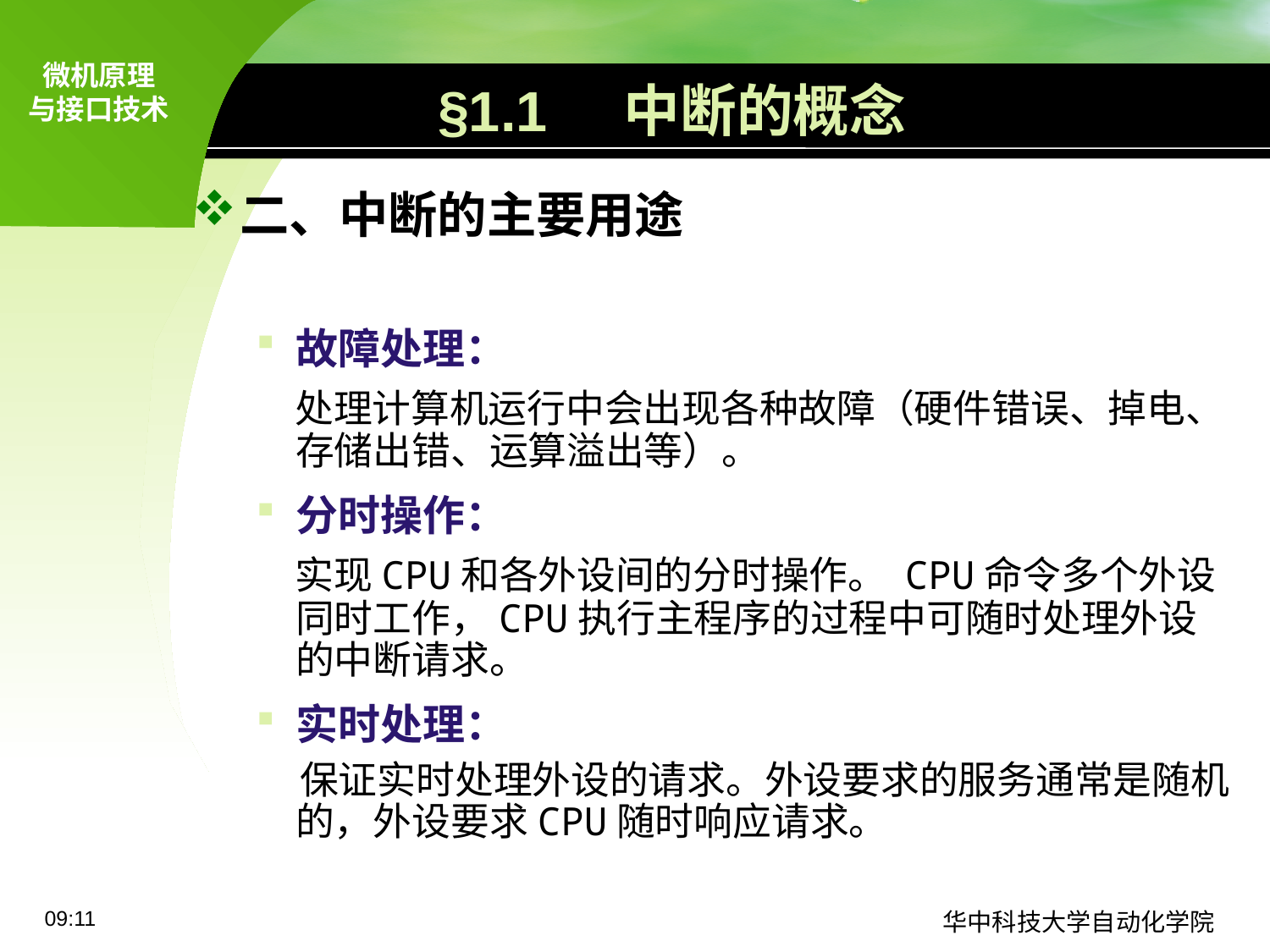

# §1.1    中断的概念
二、中断的主要用途

故障处理：
   处理计算机运行中会出现各种故障（硬件错误、掉电、存储出错、运算溢出等）。
分时操作：
   实现CPU和各外设间的分时操作。 CPU命令多个外设同时工作，CPU执行主程序的过程中可随时处理外设的中断请求。
实时处理：
    保证实时处理外设的请求。外设要求的服务通常是随机的，外设要求CPU随时响应请求。
09:11
华中科技大学自动化学院